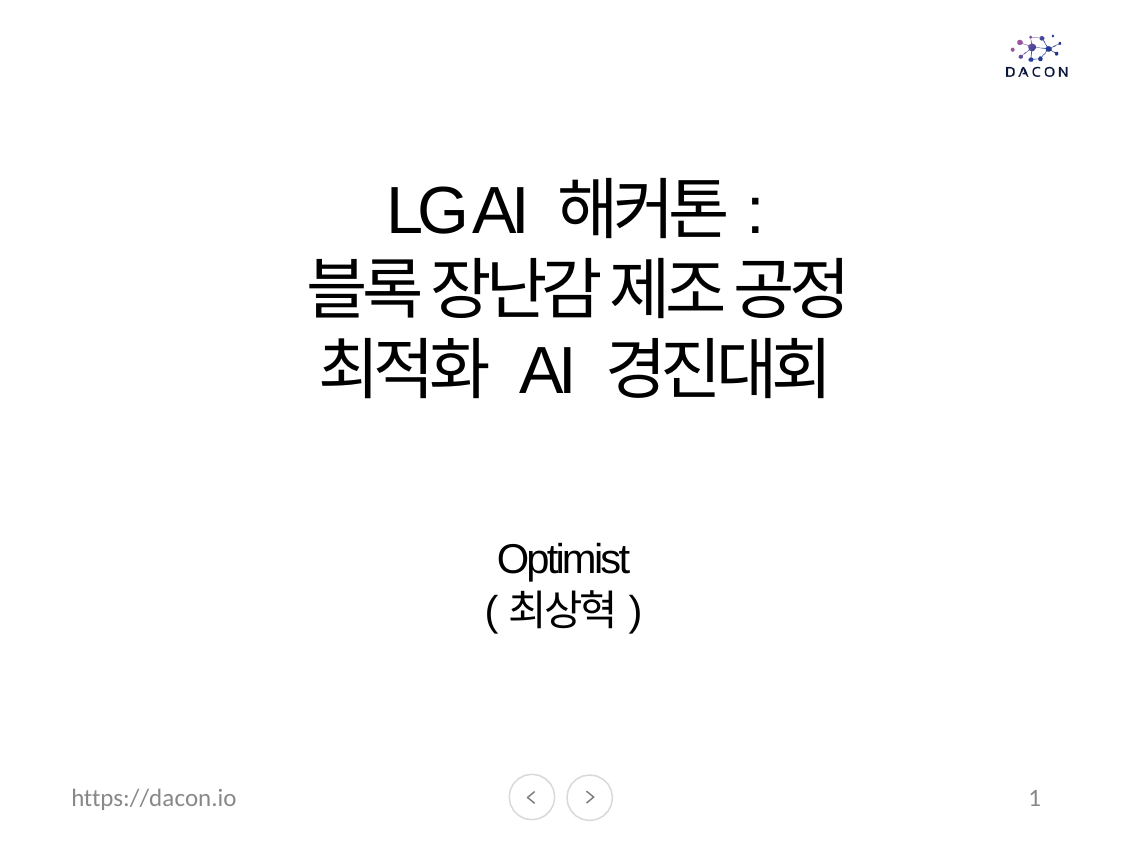

# LG AI 해커톤: 블록 장난감 제조 공정 최적화 AI 경진대회
Optimist
(최상혁)

https://dacon.io
1